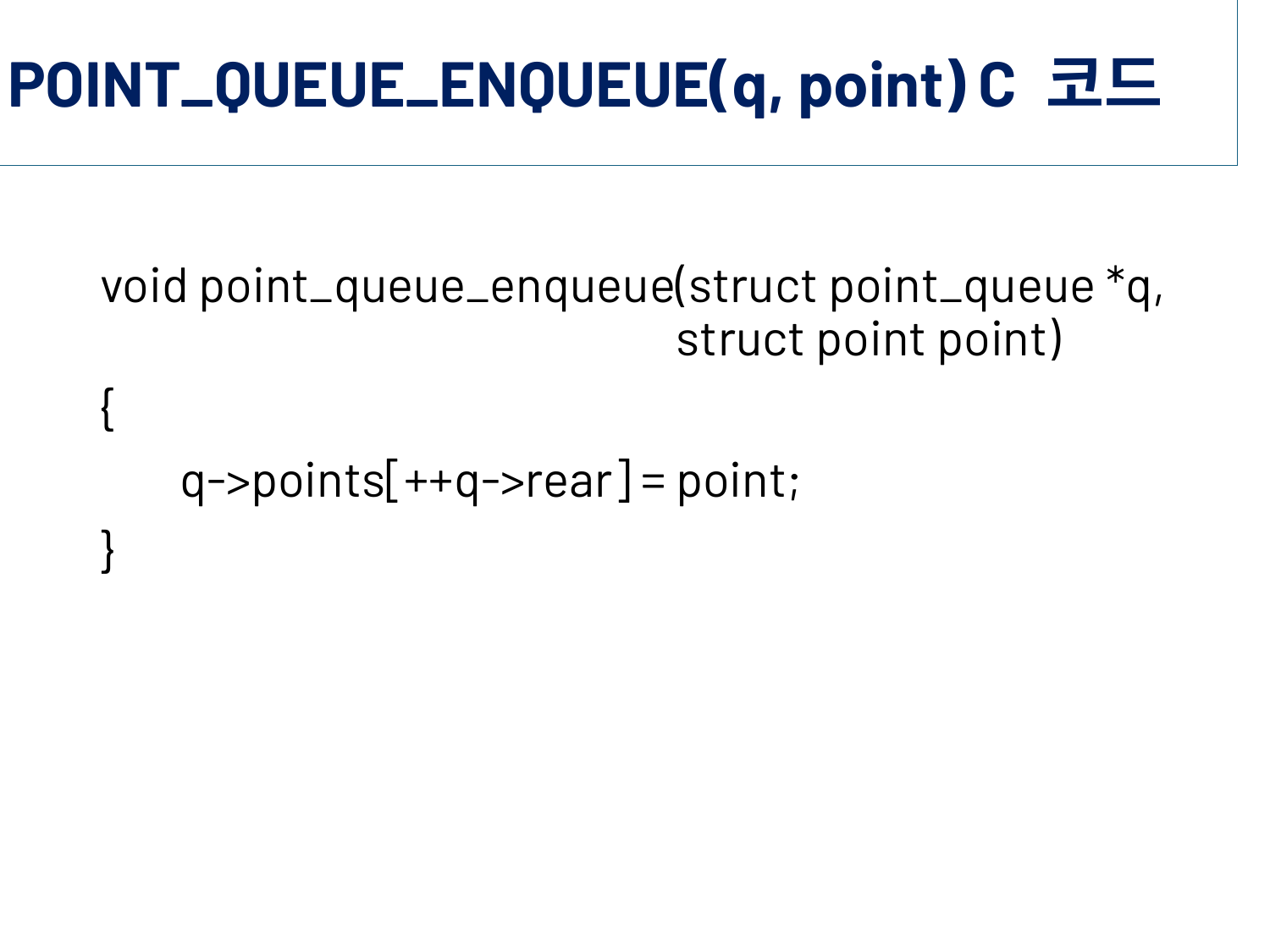

# POINT_QUEUE_ENQUEUE(q, point) C 코드
void point_queue_enqueue(struct point_queue *q,
                                                          struct point point)
{
        q->points[++q->rear] = point;
}